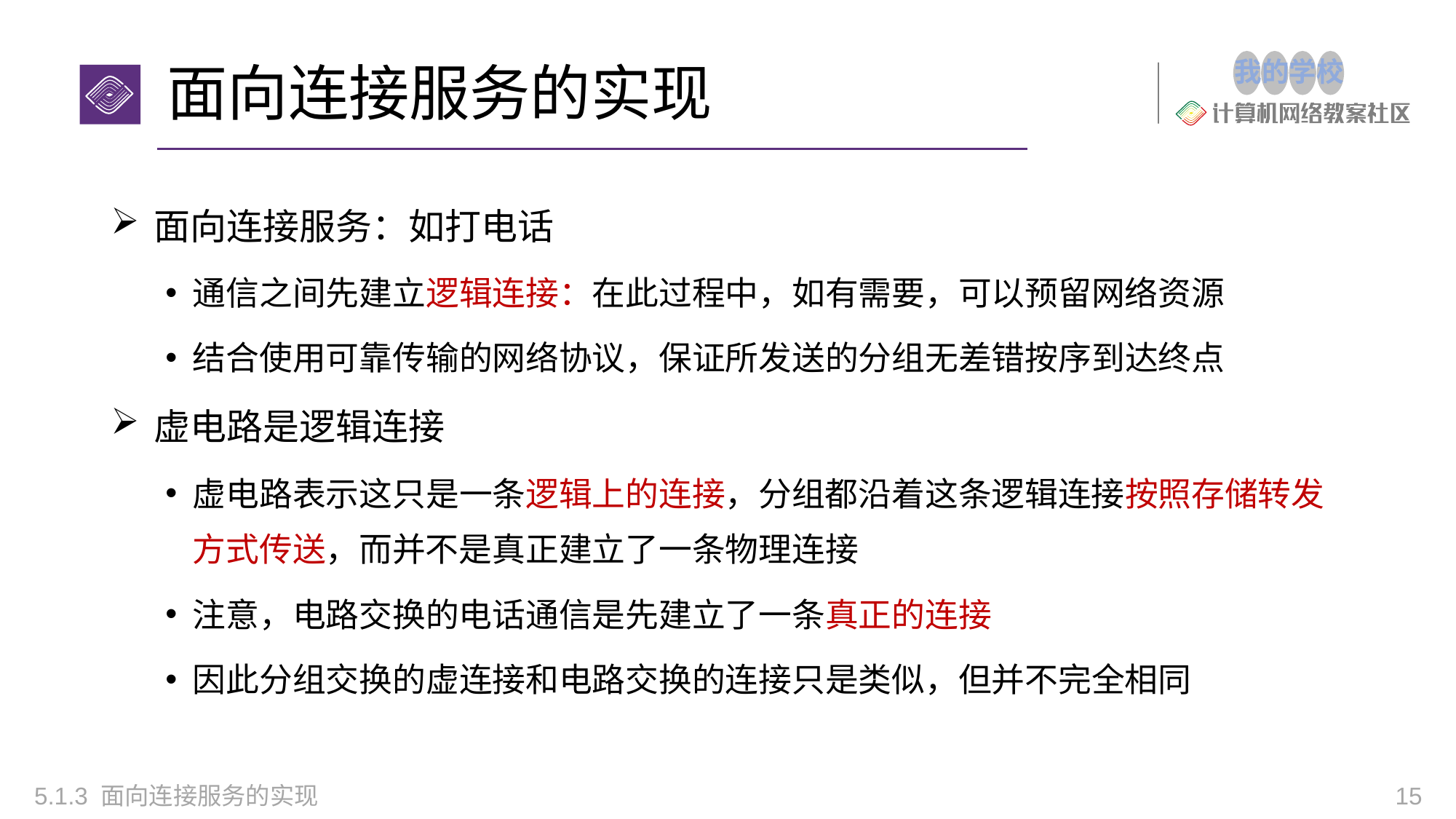

# 面向连接服务的实现
面向连接服务：如打电话
通信之间先建立逻辑连接：在此过程中，如有需要，可以预留网络资源
结合使用可靠传输的网络协议，保证所发送的分组无差错按序到达终点
虚电路是逻辑连接
虚电路表示这只是一条逻辑上的连接，分组都沿着这条逻辑连接按照存储转发方式传送，而并不是真正建立了一条物理连接
注意，电路交换的电话通信是先建立了一条真正的连接
因此分组交换的虚连接和电路交换的连接只是类似，但并不完全相同

5.1.3 面向连接服务的实现
15